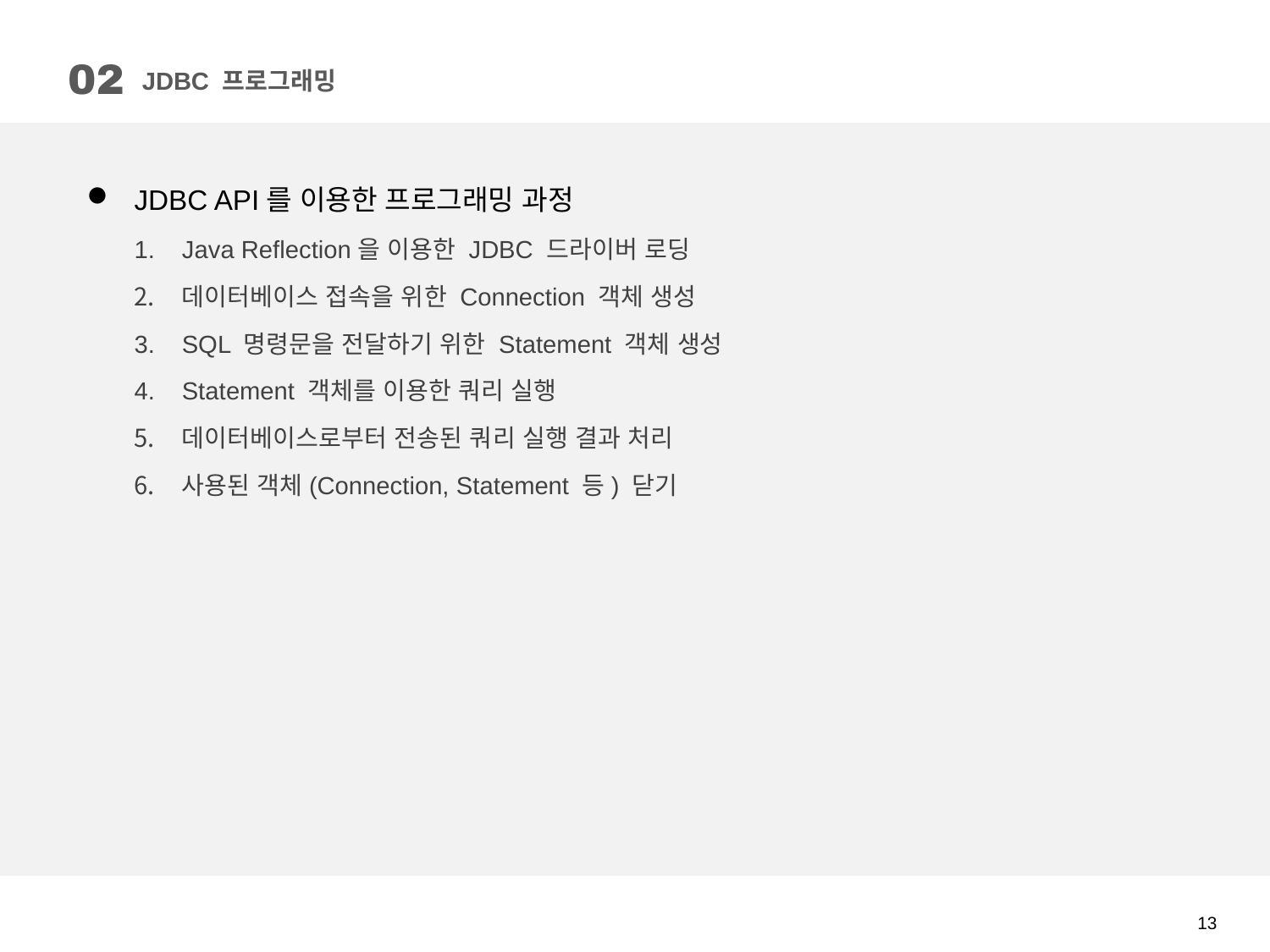

02
JDBC 프로그래밍
JDBC API를 이용한 프로그래밍 과정
Java Reflection을 이용한 JDBC 드라이버 로딩
데이터베이스 접속을 위한 Connection 객체 생성
SQL 명령문을 전달하기 위한 Statement 객체 생성
Statement 객체를 이용한 쿼리 실행
데이터베이스로부터 전송된 쿼리 실행 결과 처리
사용된 객체(Connection, Statement 등) 닫기

13